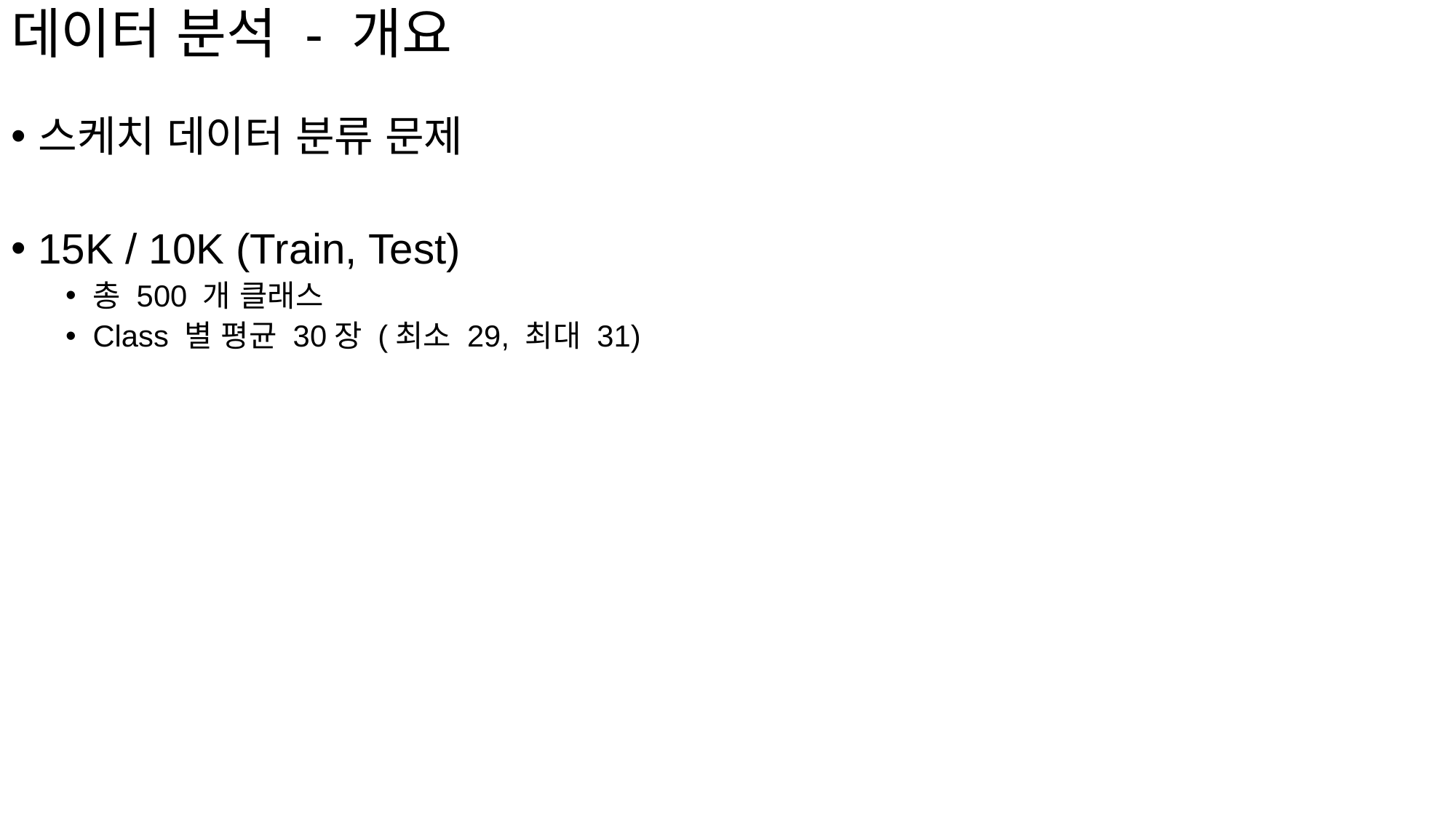

데이터 분석 - 개요
스케치 데이터 분류 문제
15K / 10K (Train, Test)
총 500 개 클래스
Class 별 평균 30장 (최소 29, 최대 31)